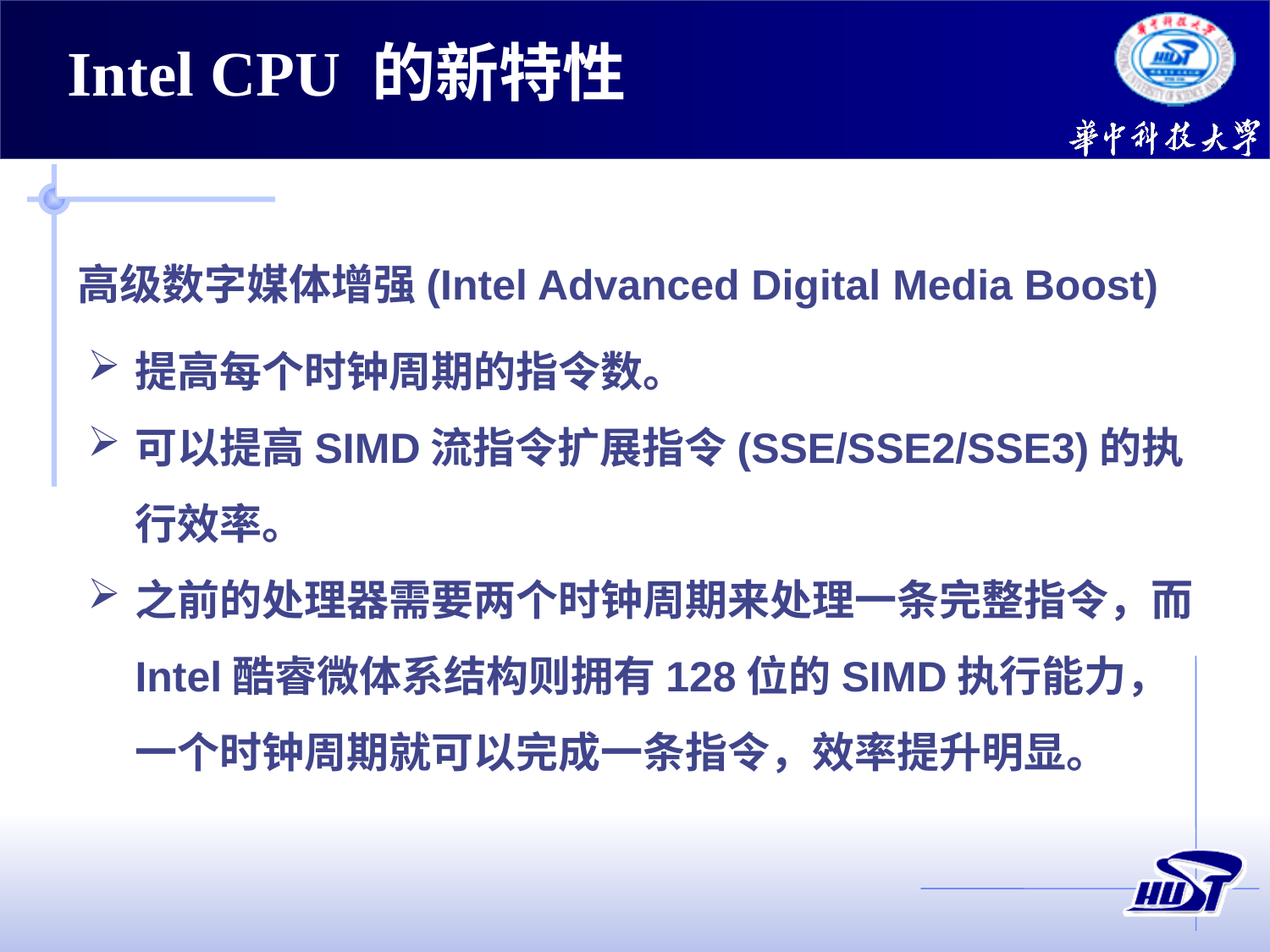

Intel CPU 的新特性
高级数字媒体增强(Intel Advanced Digital Media Boost)
提高每个时钟周期的指令数。
可以提高SIMD流指令扩展指令(SSE/SSE2/SSE3)的执行效率。
之前的处理器需要两个时钟周期来处理一条完整指令，而Intel酷睿微体系结构则拥有128位的SIMD执行能力，一个时钟周期就可以完成一条指令，效率提升明显。